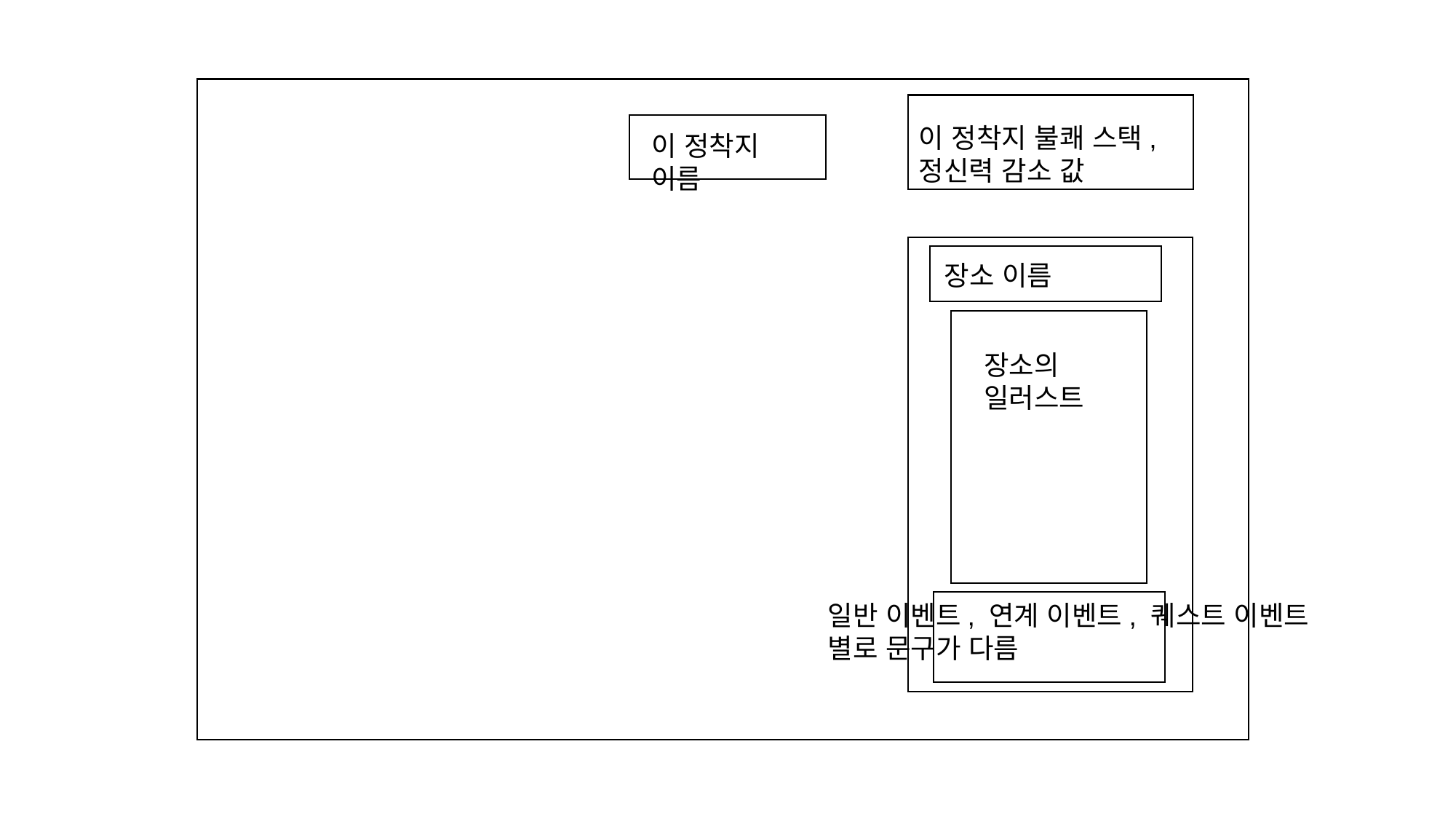

이 정착지 불쾌 스택,
정신력 감소 값
이 정착지 이름

장소 이름

장소의 일러스트

일반 이벤트, 연계 이벤트, 퀘스트 이벤트 별로 문구가 다름